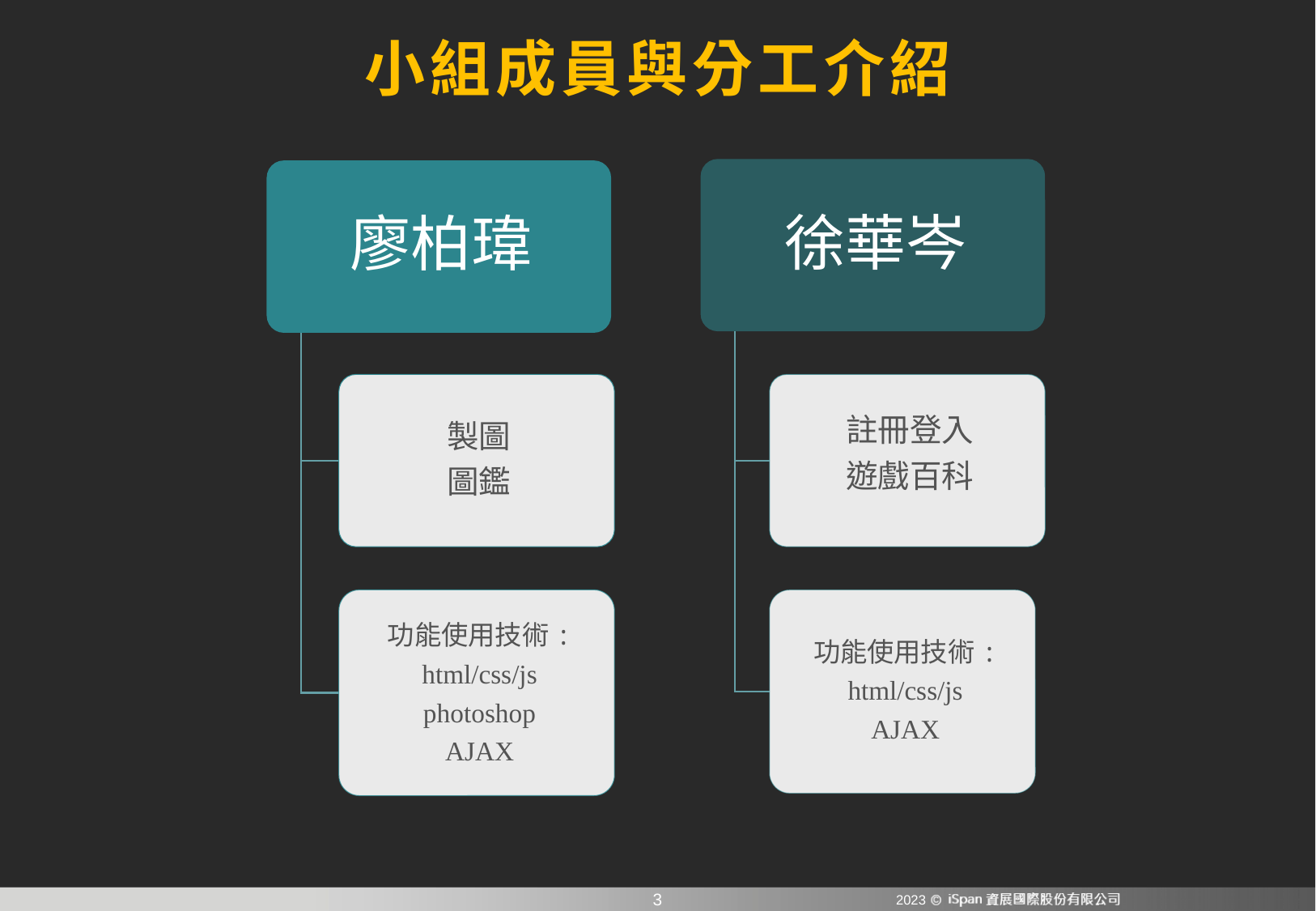

小組成員與分工介紹
廖柏瑋
製圖
圖鑑

功能使用技術:
html/css/js
photoshop
AJAX

徐華岑

註冊登入
遊戲百科

功能使用技術:
html/css/js
AJAX

2023